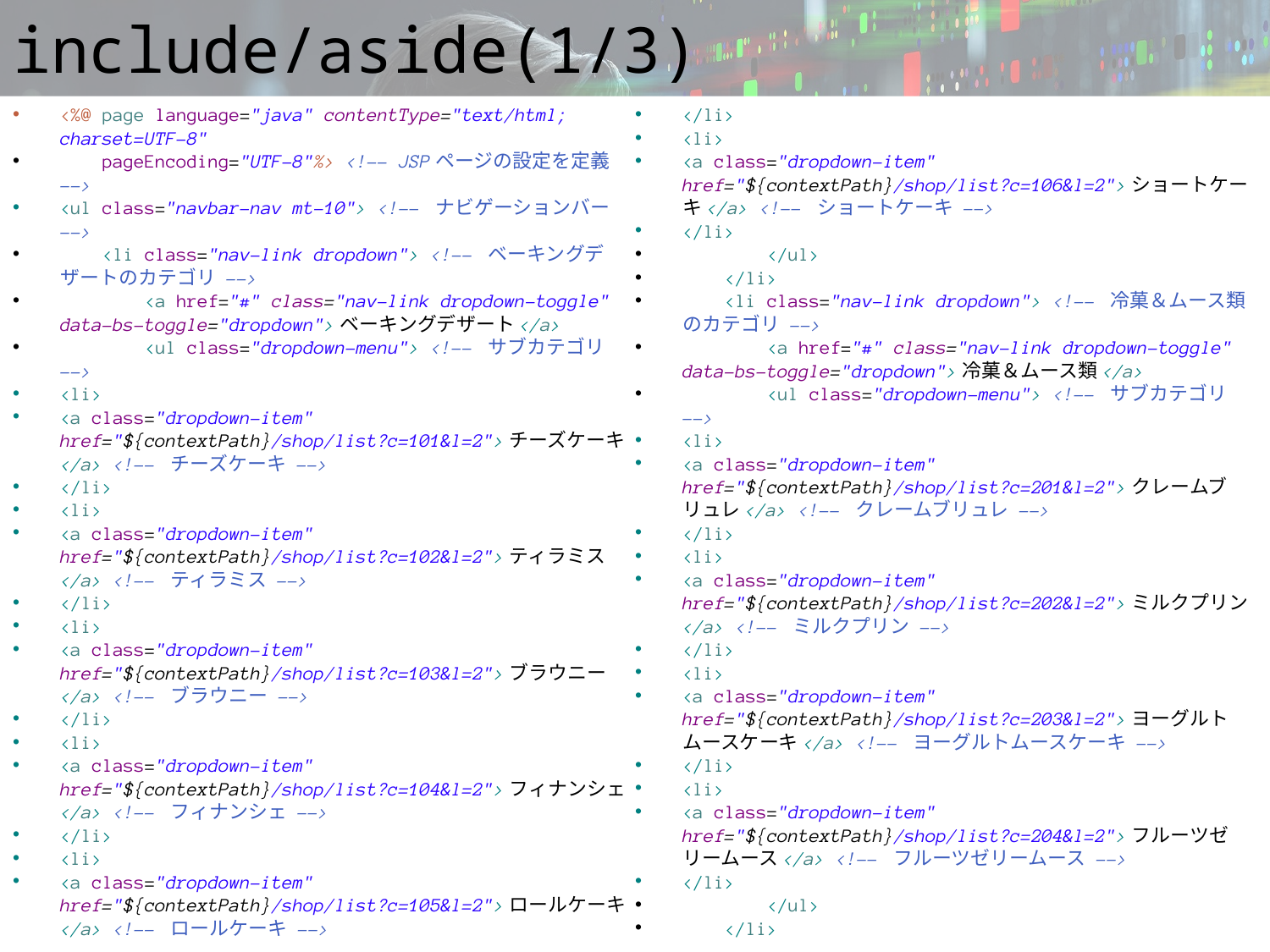

# include/aside(1/3)
<%@ page language="java" contentType="text/html; charset=UTF-8"
    pageEncoding="UTF-8"%> <!-- JSPページの設定を定義 -->
<ul class="navbar-nav mt-10"> <!-- ナビゲーションバー -->
    <li class="nav-link dropdown"> <!-- ベーキングデザートのカテゴリ -->
        <a href="#" class="nav-link dropdown-toggle" data-bs-toggle="dropdown">ベーキングデザート</a>
        <ul class="dropdown-menu"> <!-- サブカテゴリ -->
<li>
<a class="dropdown-item" href="${contextPath}/shop/list?c=101&l=2">チーズケーキ</a> <!-- チーズケーキ -->
</li>
<li>
<a class="dropdown-item" href="${contextPath}/shop/list?c=102&l=2">ティラミス</a> <!-- ティラミス -->
</li>
<li>
<a class="dropdown-item" href="${contextPath}/shop/list?c=103&l=2">ブラウニー</a> <!-- ブラウニー -->
</li>
<li>
<a class="dropdown-item" href="${contextPath}/shop/list?c=104&l=2">フィナンシェ</a> <!-- フィナンシェ -->
</li>
<li>
<a class="dropdown-item" href="${contextPath}/shop/list?c=105&l=2">ロールケーキ</a> <!-- ロールケーキ -->
</li>
<li>
<a class="dropdown-item" href="${contextPath}/shop/list?c=106&l=2">ショートケーキ</a> <!-- ショートケーキ -->
</li>
        </ul>
    </li>
    <li class="nav-link dropdown"> <!-- 冷菓＆ムース類のカテゴリ -->
        <a href="#" class="nav-link dropdown-toggle" data-bs-toggle="dropdown">冷菓＆ムース類</a>
        <ul class="dropdown-menu"> <!-- サブカテゴリ -->
<li>
<a class="dropdown-item" href="${contextPath}/shop/list?c=201&l=2">クレームブリュレ</a> <!-- クレームブリュレ -->
</li>
<li>
<a class="dropdown-item" href="${contextPath}/shop/list?c=202&l=2">ミルクプリン</a> <!-- ミルクプリン -->
</li>
<li>
<a class="dropdown-item" href="${contextPath}/shop/list?c=203&l=2">ヨーグルトムースケーキ</a> <!-- ヨーグルトムースケーキ -->
</li>
<li>
<a class="dropdown-item" href="${contextPath}/shop/list?c=204&l=2">フルーツゼリームース</a> <!-- フルーツゼリームース -->
</li>
        </ul>
    </li>